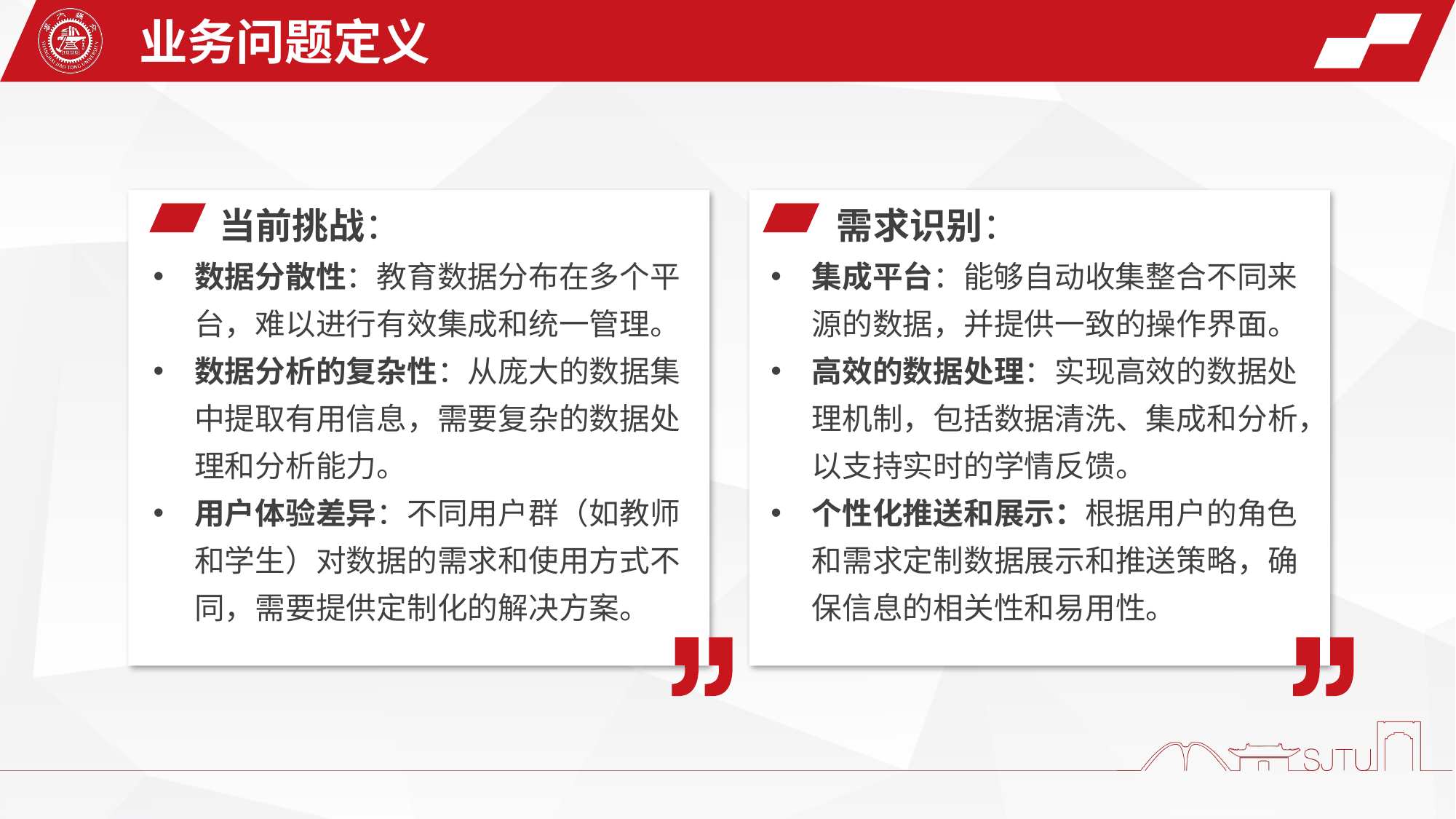

业务问题定义
       当前挑战：
数据分散性：教育数据分布在多个平台，难以进行有效集成和统一管理。
数据分析的复杂性：从庞大的数据集中提取有用信息，需要复杂的数据处理和分析能力。
用户体验差异：不同用户群（如教师和学生）对数据的需求和使用方式不同，需要提供定制化的解决方案。

       需求识别：
集成平台：能够自动收集整合不同来源的数据，并提供一致的操作界面。
高效的数据处理：实现高效的数据处理机制，包括数据清洗、集成和分析，以支持实时的学情反馈。
个性化推送和展示：根据用户的角色和需求定制数据展示和推送策略，确保信息的相关性和易用性。